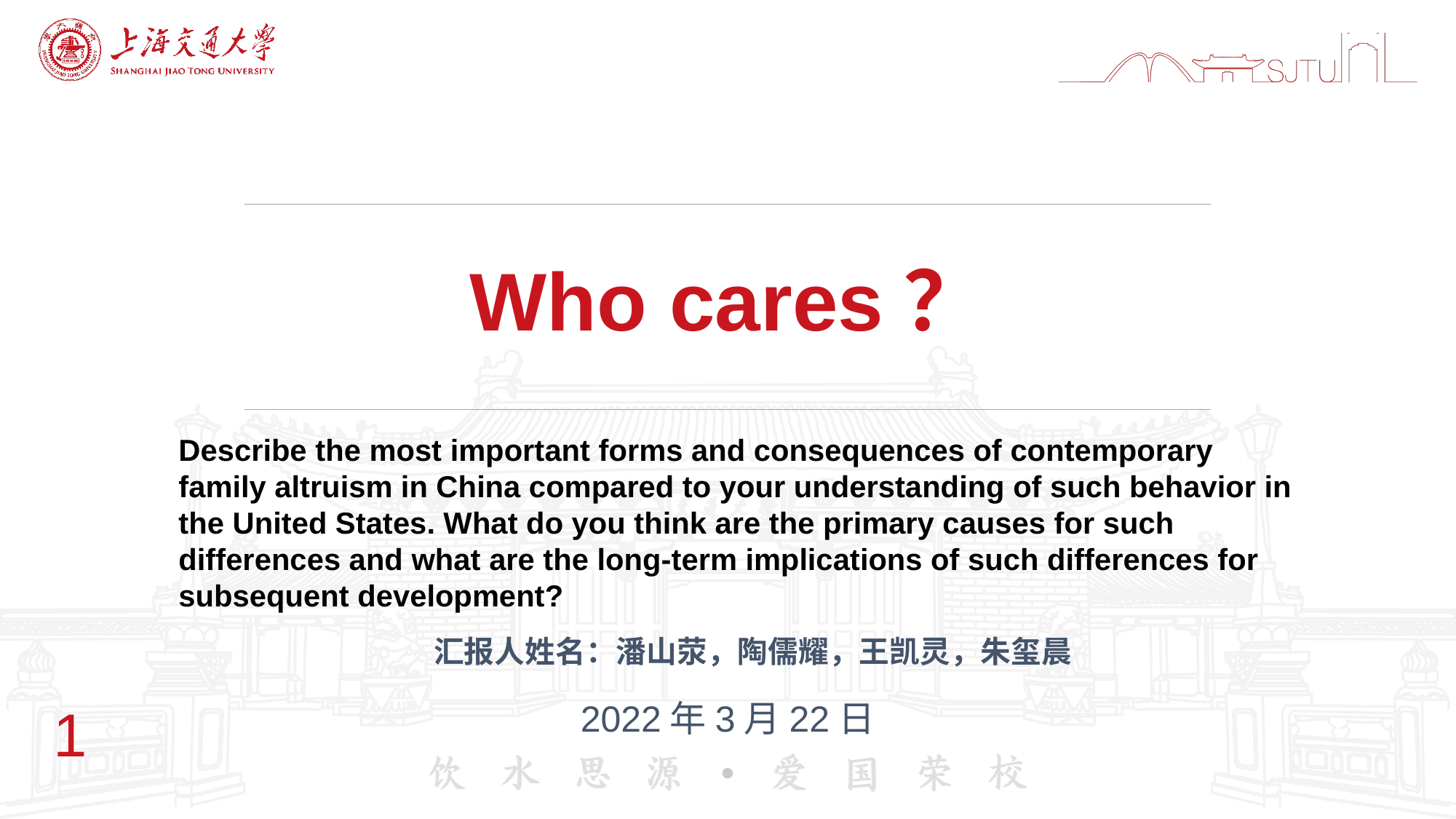

# Who cares？
Describe the most important forms and consequences of contemporary family altruism in China compared to your understanding of such behavior in the United States. What do you think are the primary causes for such differences and what are the long-term implications of such differences for subsequent development?
汇报人姓名：潘山荥，陶儒耀，王凯灵，朱玺晨
1
2022年3月22日